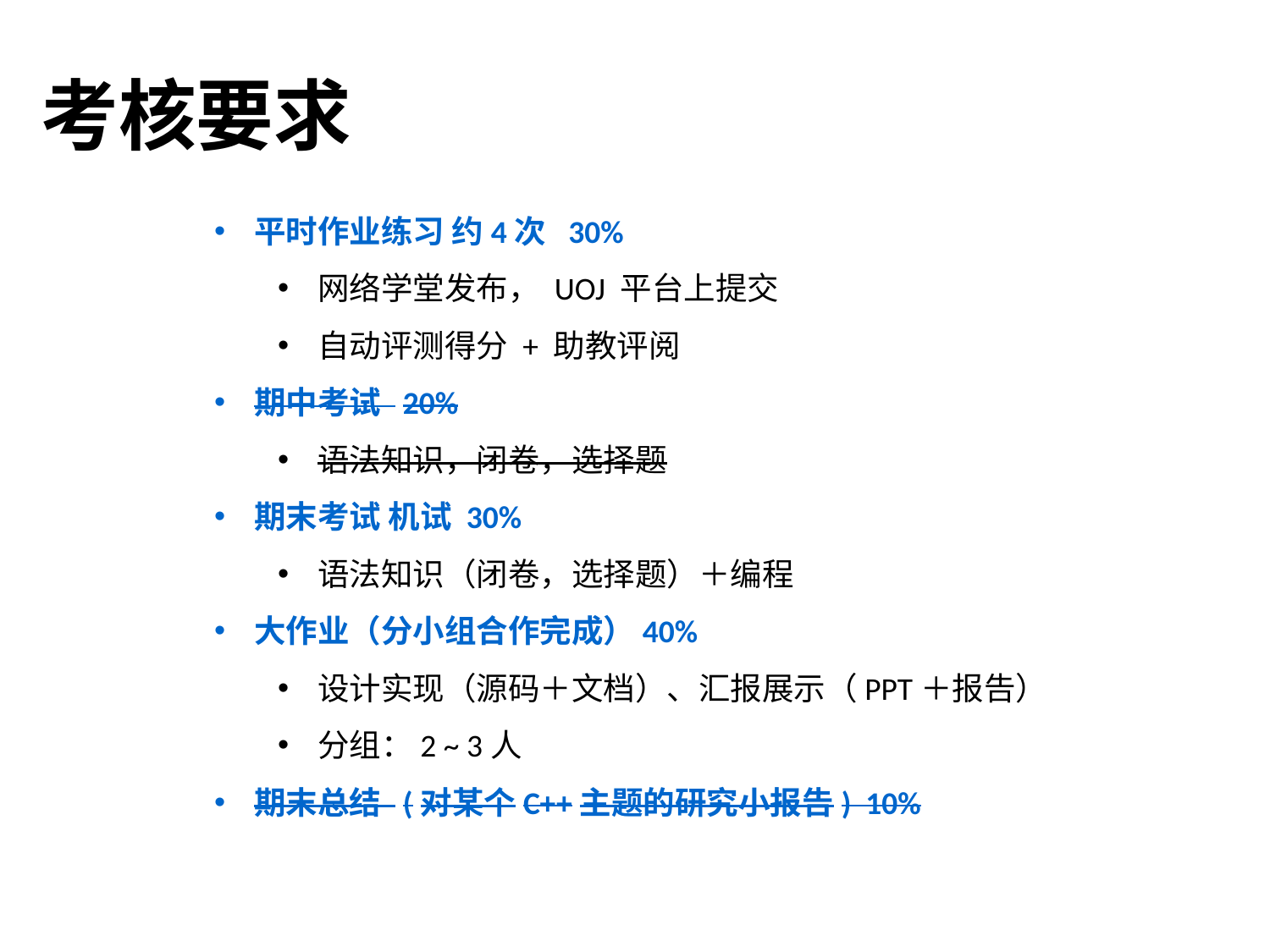

# 考核要求
平时作业练习 约4次  30%
网络学堂发布， UOJ 平台上提交
自动评测得分 + 助教评阅
期中考试  20%
语法知识，闭卷，选择题
期末考试 机试 30%
语法知识（闭卷，选择题）＋编程
大作业（分小组合作完成）40%
设计实现（源码＋文档）、汇报展示（PPT＋报告）
分组：2 ~ 3人
期末总结  (对某个C++主题的研究小报告)  10%